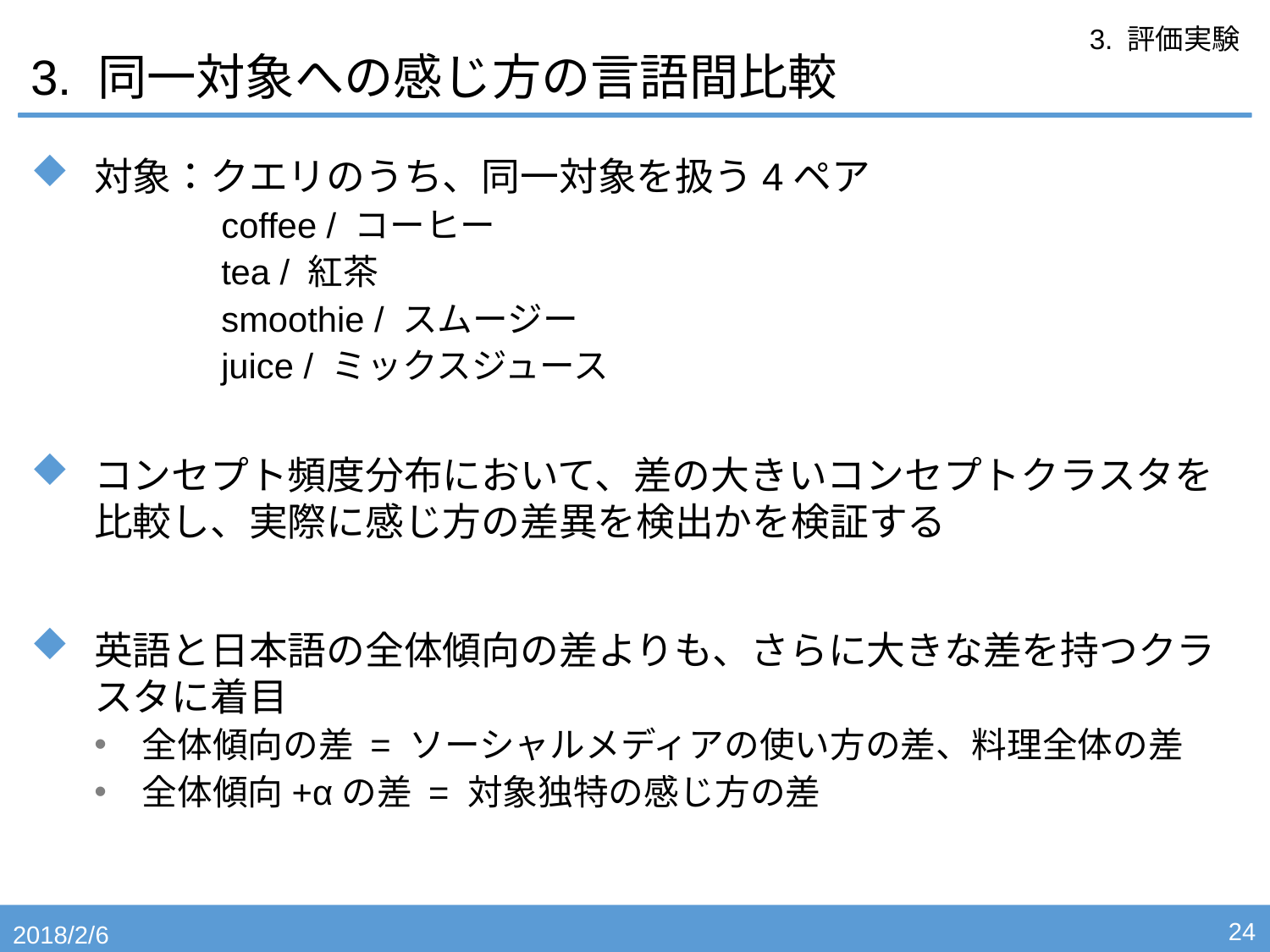

# 3. 同一対象への感じ方の言語間比較
3. 評価実験
対象：クエリのうち、同一対象を扱う4ペア
	coffee / コーヒー
	tea / 紅茶
	smoothie / スムージー
	juice / ミックスジュース

コンセプト頻度分布において、差の大きいコンセプトクラスタを比較し、実際に感じ方の差異を検出かを検証する

英語と日本語の全体傾向の差よりも、さらに大きな差を持つクラスタに着目
全体傾向の差 = ソーシャルメディアの使い方の差、料理全体の差
全体傾向+αの差 = 対象独特の感じ方の差

2018/2/6
24